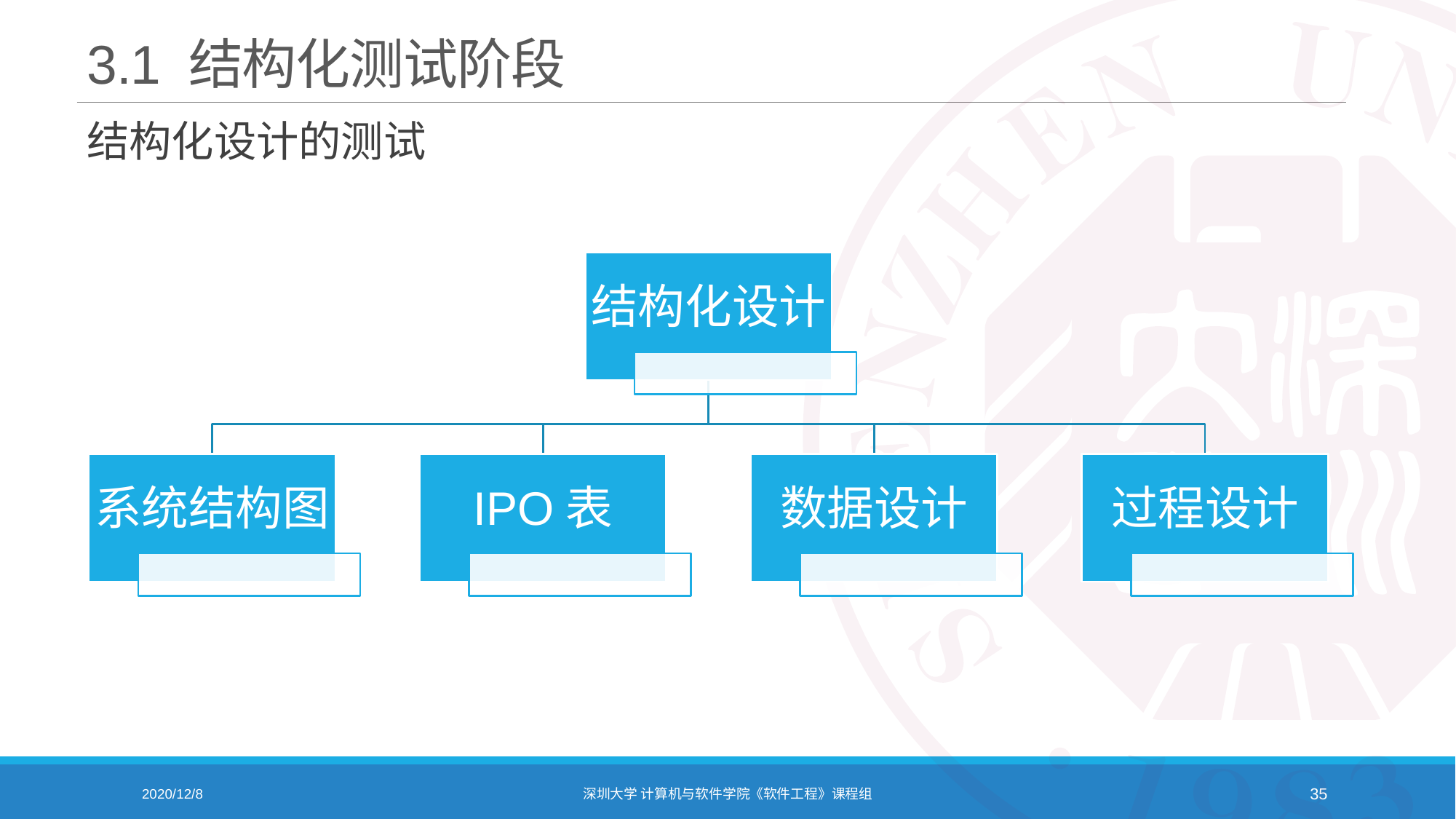

# 3.1 结构化测试阶段
结构化设计

系统结构图

IPO表

数据设计

过程设计

结构化设计的测试
2020/12/8
深圳大学 计算机与软件学院《软件工程》课程组
35